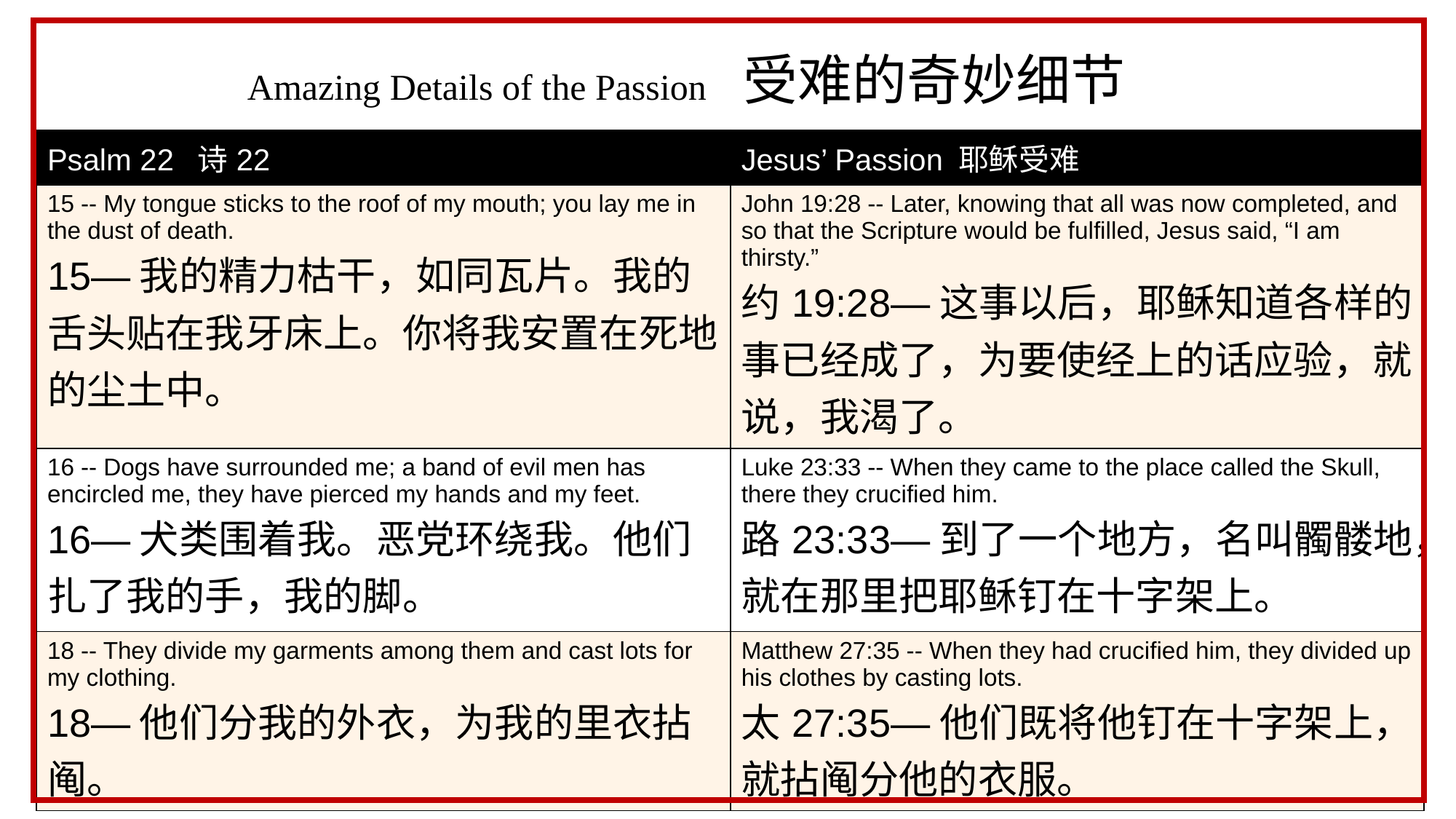

# Amazing Details of the Passion   受难的奇妙细节
| Psalm 22 诗22 | Jesus’ Passion 耶稣受难 |
| --- | --- |
| 15 -- My tongue sticks to the roof of my mouth; you lay me in the dust of death. 15—我的精力枯干，如同瓦片。我的舌头贴在我牙床上。你将我安置在死地的尘土中。 | John 19:28 -- Later, knowing that all was now completed, and so that the Scripture would be fulfilled, Jesus said, “I am thirsty.” 约19:28—这事以后，耶稣知道各样的事已经成了，为要使经上的话应验，就说，我渴了。 |
| 16 -- Dogs have surrounded me; a band of evil men has encircled me, they have pierced my hands and my feet. 16—犬类围着我。恶党环绕我。他们扎了我的手，我的脚。 | Luke 23:33 -- When they came to the place called the Skull, there they crucified him. 路23:33—到了一个地方，名叫髑髅地，就在那里把耶稣钉在十字架上。 |
| 18 -- They divide my garments among them and cast lots for my clothing. 18—他们分我的外衣，为我的里衣拈阄。 | Matthew 27:35 -- When they had crucified him, they divided up his clothes by casting lots. 太27:35—他们既将他钉在十字架上，就拈阄分他的衣服。 |